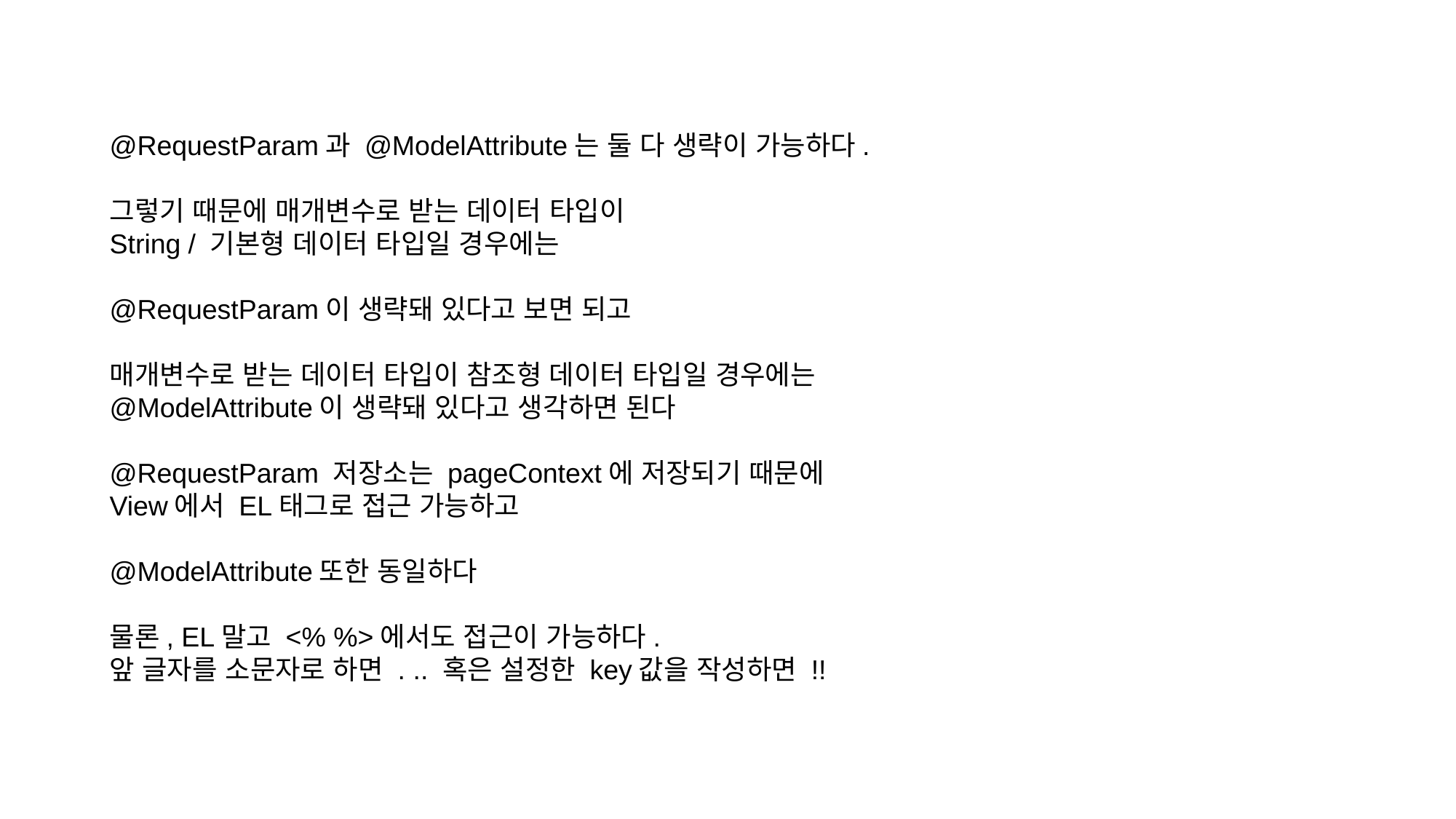

@RequestParam과 @ModelAttribute는 둘 다 생략이 가능하다.

그렇기 때문에 매개변수로 받는 데이터 타입이
String / 기본형 데이터 타입일 경우에는

@RequestParam이 생략돼 있다고 보면 되고

매개변수로 받는 데이터 타입이 참조형 데이터 타입일 경우에는
@ModelAttribute이 생략돼 있다고 생각하면 된다

@RequestParam 저장소는 pageContext에 저장되기 때문에
View에서 EL태그로 접근 가능하고

@ModelAttribute또한 동일하다

물론, EL말고 <% %>에서도 접근이 가능하다.
앞 글자를 소문자로 하면 . .. 혹은 설정한 key값을 작성하면 !!